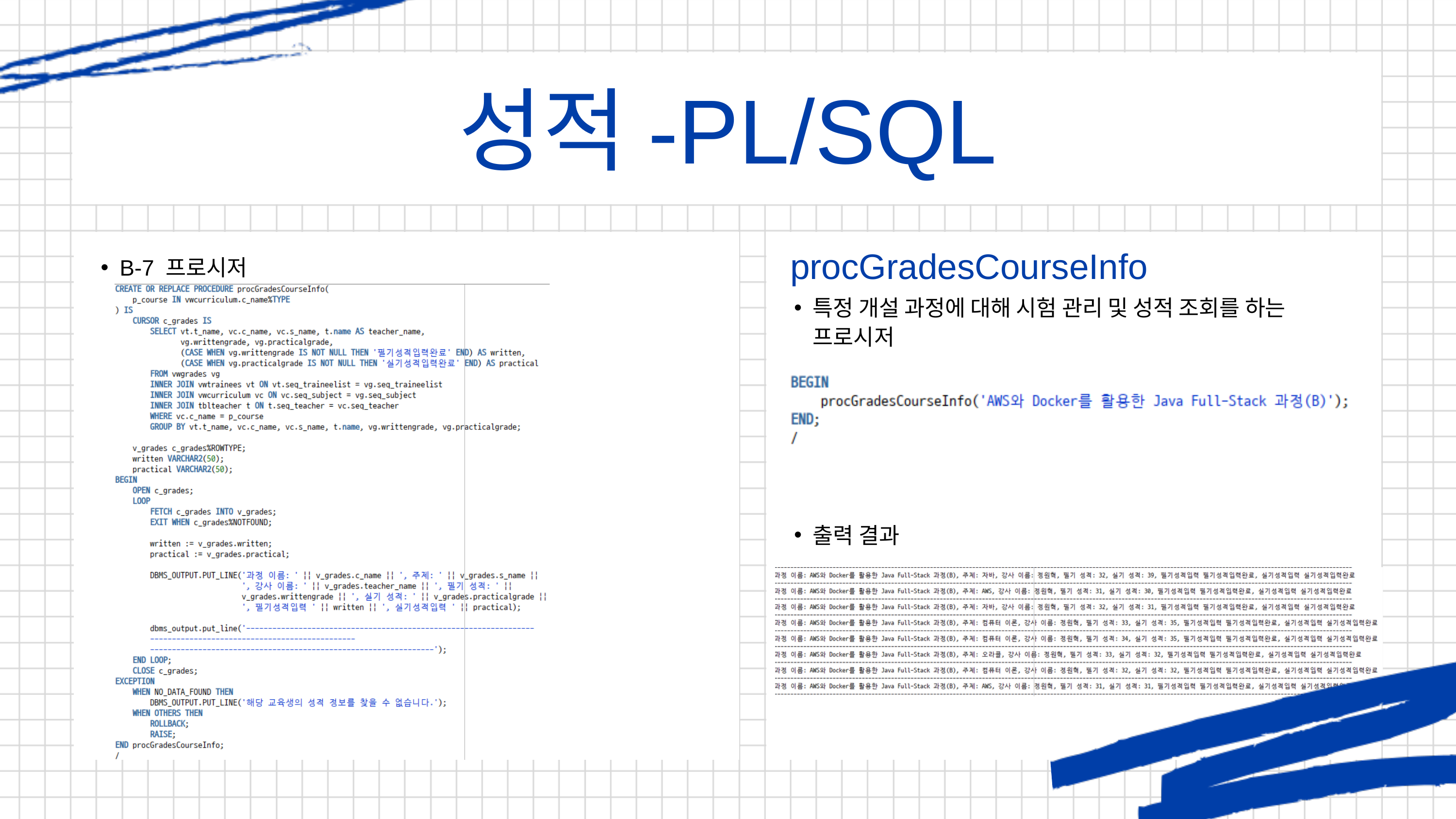

성적-PL/SQL

procGradesCourseInfo
B-5
B-7 프로시저

특정 개설 과정에 대해 시험 관리 및 성적 조회를 하는 프로시저

출력 결과